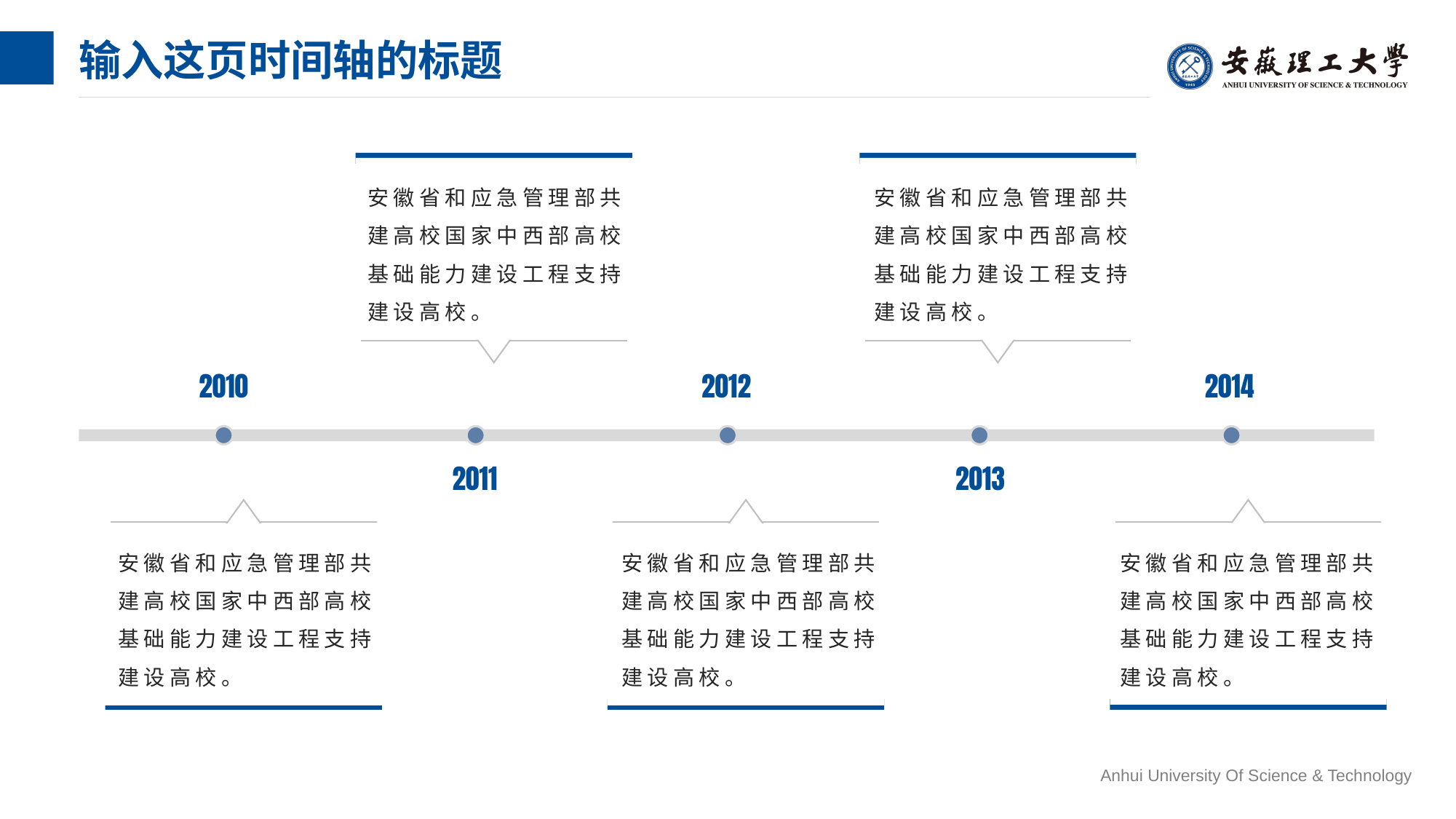

# 输入这页时间轴的标题

安徽省和应急管理部共建高校国家中西部高校基础能力建设工程支持建设高校。
安徽省和应急管理部共建高校国家中西部高校基础能力建设工程支持建设高校。

2010
2012
2014

2011
2013

安徽省和应急管理部共建高校国家中西部高校基础能力建设工程支持建设高校。
安徽省和应急管理部共建高校国家中西部高校基础能力建设工程支持建设高校。
安徽省和应急管理部共建高校国家中西部高校基础能力建设工程支持建设高校。